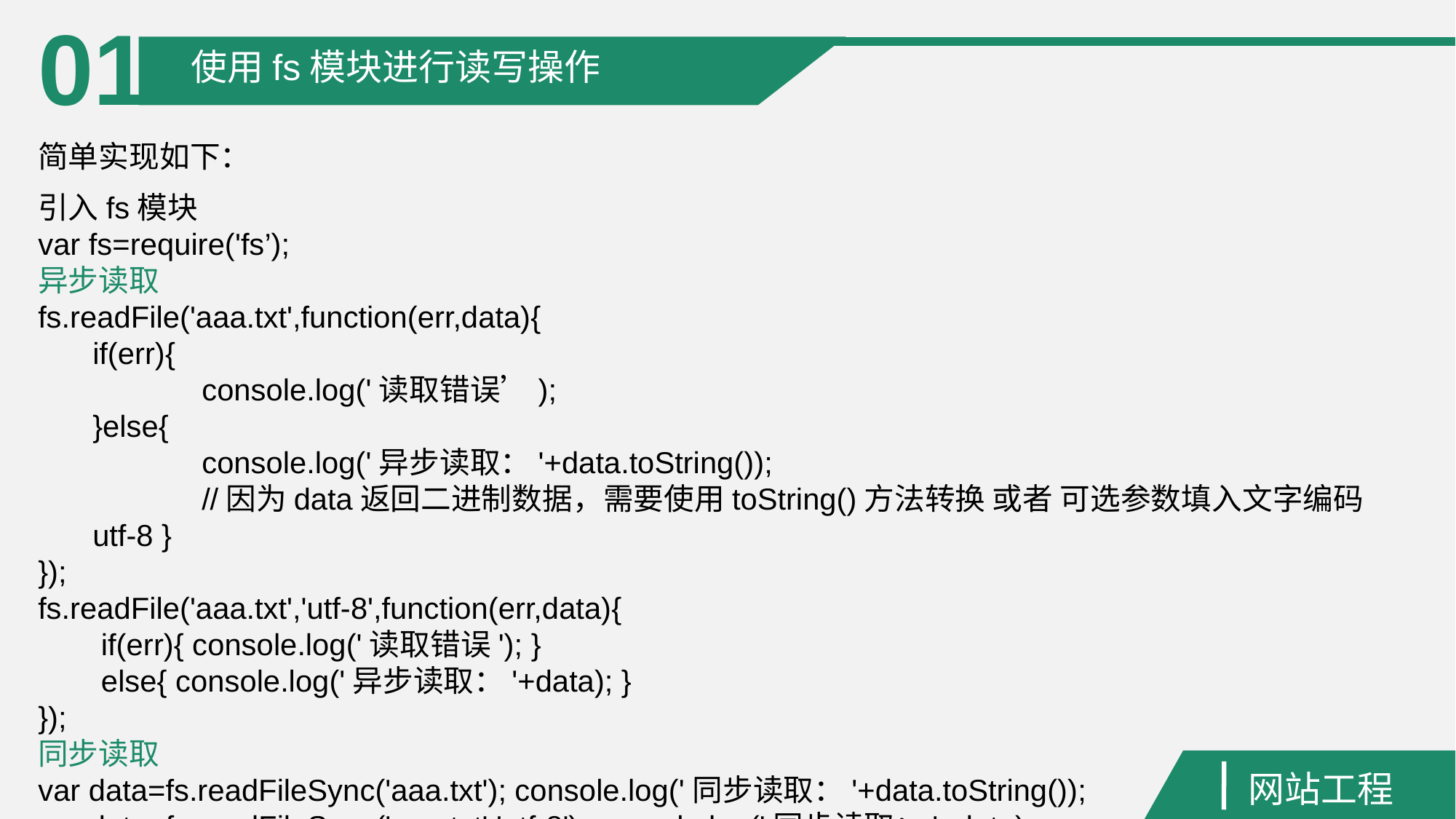

01
使用fs模块进行读写操作
简单实现如下：
引入fs模块
var fs=require('fs’);
异步读取
fs.readFile('aaa.txt',function(err,data){
if(err){
	console.log('读取错误’);
}else{
 	console.log('异步读取：'+data.toString());
	//因为data返回二进制数据，需要使用toString()方法转换 或者 可选参数填入文字编码 utf-8 }
});
fs.readFile('aaa.txt','utf-8',function(err,data){
 if(err){ console.log('读取错误'); }
 else{ console.log('异步读取：'+data); }
});
同步读取
var data=fs.readFileSync('aaa.txt'); console.log('同步读取：'+data.toString());
var data=fs.readFileSync('aaa.txt','utf-8'); console.log('同步读取：'+data);